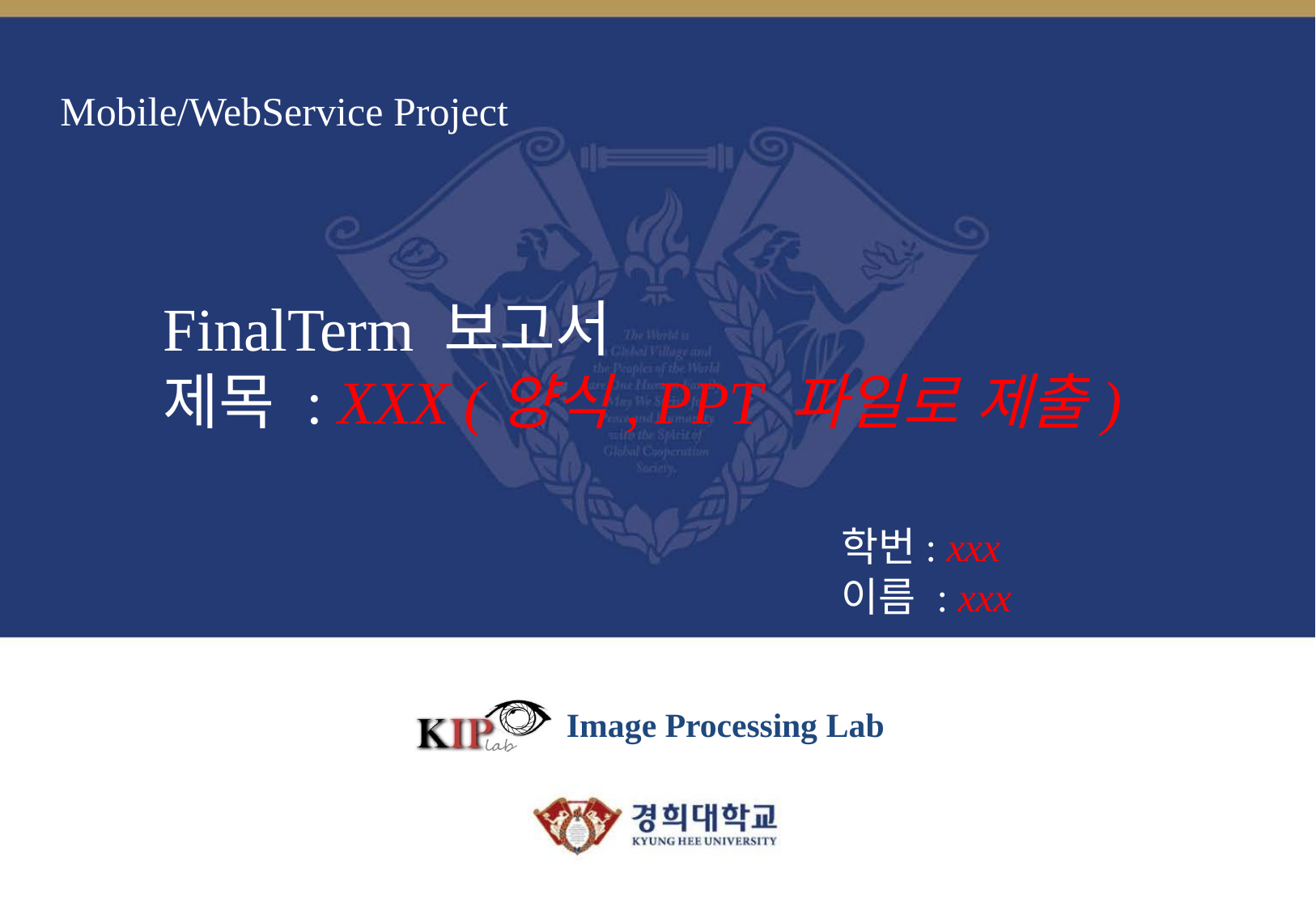

# Mobile/WebService Project
FinalTerm 보고서
제목 : XXX (양식, PPT 파일로 제출)
학번: xxx
이름 : xxx

Image Processing Lab